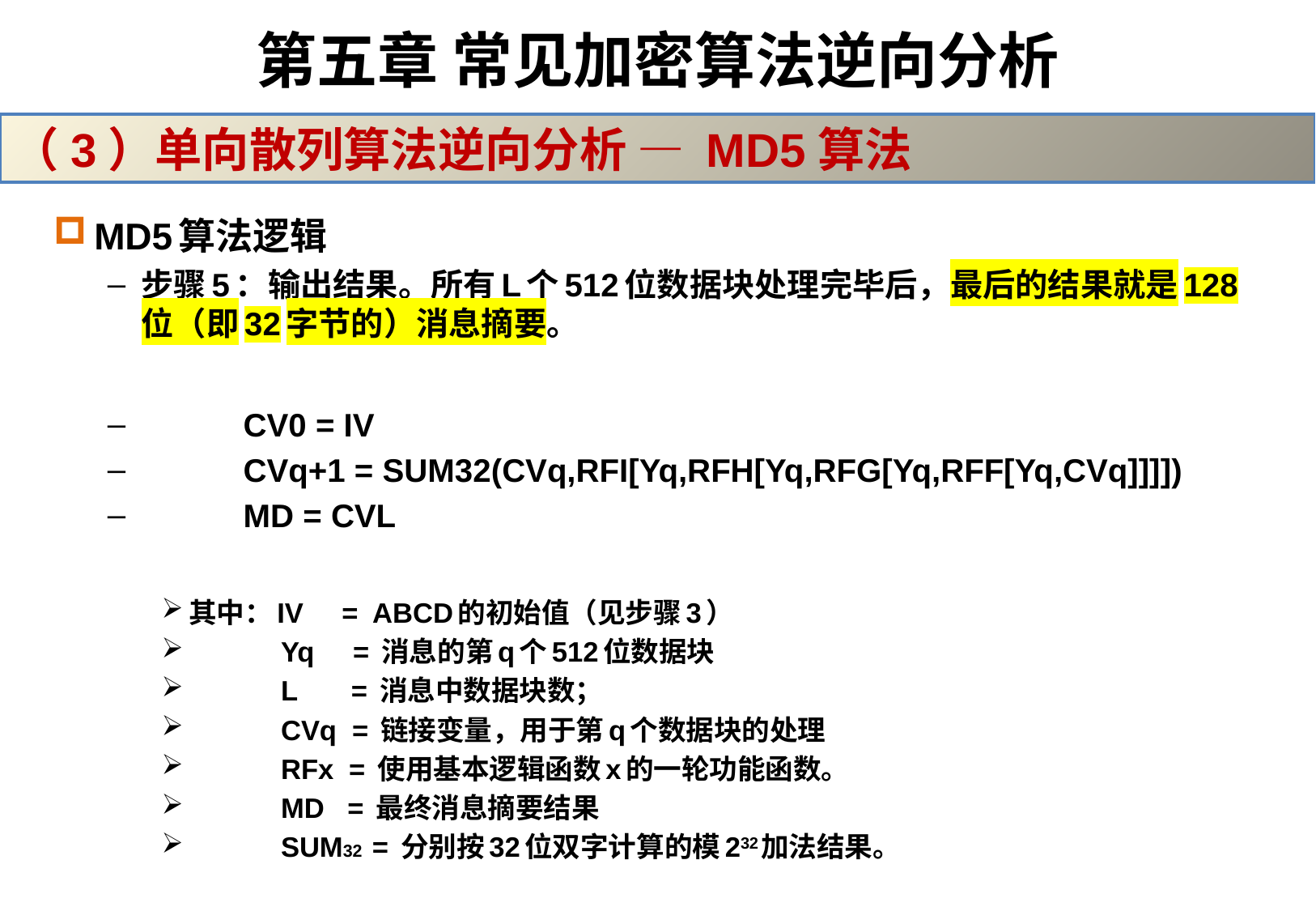

# 第五章 常见加密算法逆向分析
（3）单向散列算法逆向分析 — MD5算法
MD5算法逻辑
步骤5：输出结果。所有L个512位数据块处理完毕后，最后的结果就是128位（即32字节的）消息摘要。

	  CV0 = IV
	  CVq+1 = SUM32(CVq,RFI[Yq,RFH[Yq,RFG[Yq,RFF[Yq,CVq]]]])
	  MD = CVL

其中：IV     =  ABCD的初始值（见步骤3）
            Yq     = 消息的第q个512位数据块
            L       = 消息中数据块数；
            CVq  = 链接变量，用于第q个数据块的处理
            RFx  = 使用基本逻辑函数x的一轮功能函数。
            MD   = 最终消息摘要结果
            SUM32  = 分别按32位双字计算的模232加法结果。